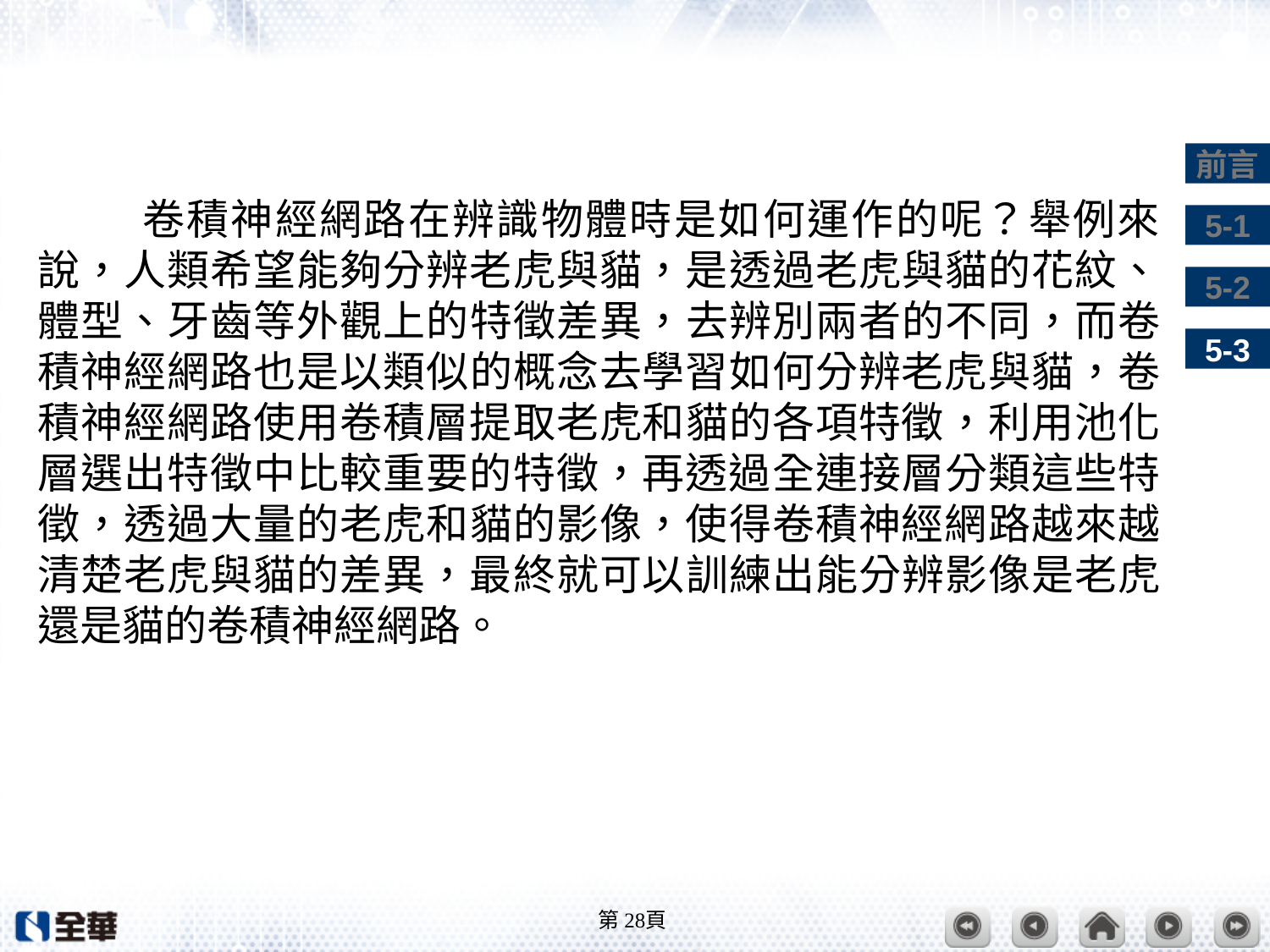

#
        卷積神經網路在辨識物體時是如何運作的呢？舉例來說，人類希望能夠分辨老虎與貓，是透過老虎與貓的花紋、體型、牙齒等外觀上的特徵差異，去辨別兩者的不同，而卷積神經網路也是以類似的概念去學習如何分辨老虎與貓，卷積神經網路使用卷積層提取老虎和貓的各項特徵，利用池化層選出特徵中比較重要的特徵，再透過全連接層分類這些特徵，透過大量的老虎和貓的影像，使得卷積神經網路越來越清楚老虎與貓的差異，最終就可以訓練出能分辨影像是老虎還是貓的卷積神經網路。